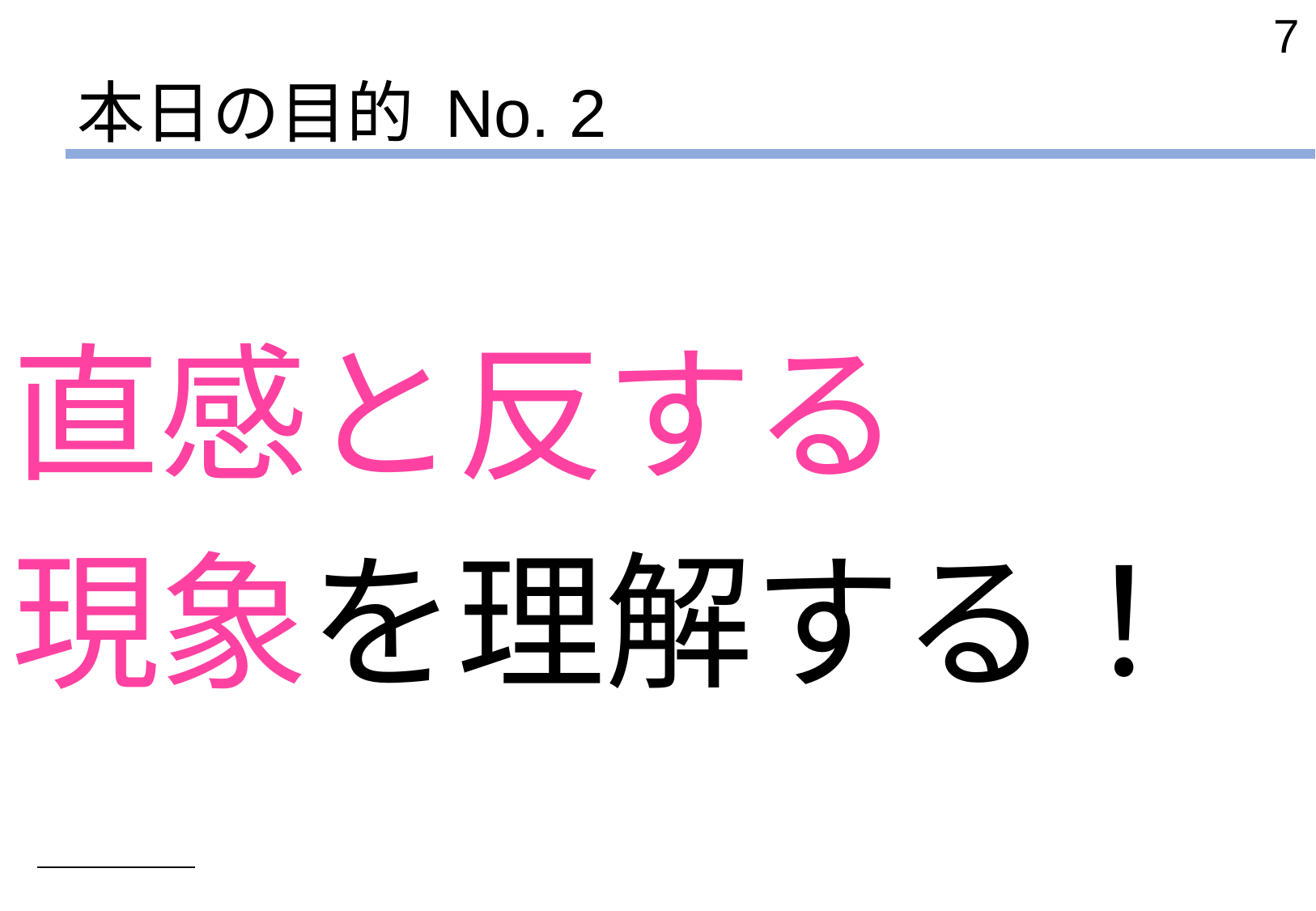

7
# 本日の目的 No. 2
直感と反する
現象を理解する！